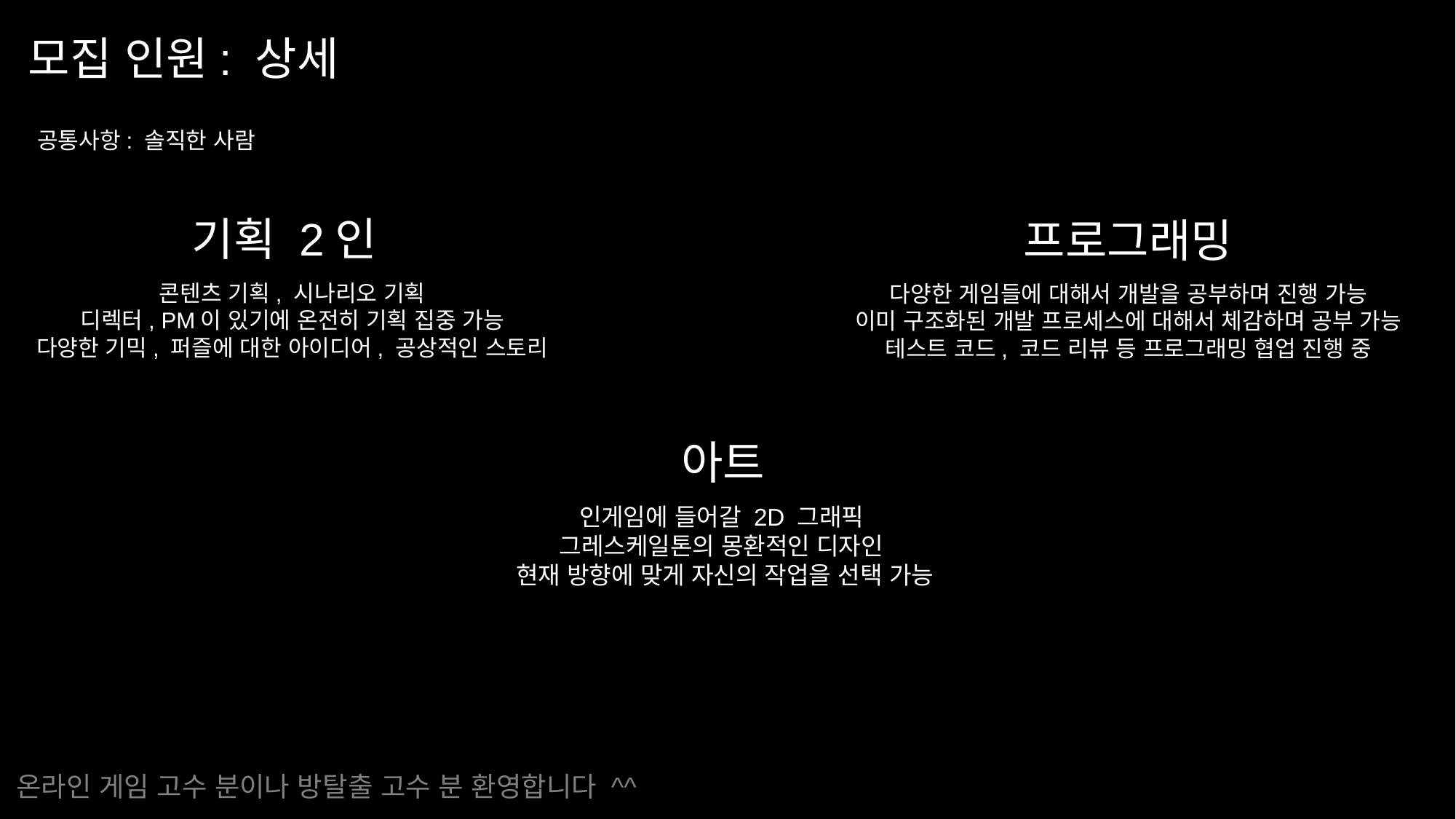

모집 인원: 상세
공통사항: 솔직한 사람
기획 2인
프로그래밍
콘텐츠 기획, 시나리오 기획
디렉터, PM이 있기에 온전히 기획 집중 가능
다양한 기믹, 퍼즐에 대한 아이디어, 공상적인 스토리
다양한 게임들에 대해서 개발을 공부하며 진행 가능
이미 구조화된 개발 프로세스에 대해서 체감하며 공부 가능
테스트 코드, 코드 리뷰 등 프로그래밍 협업 진행 중
아트
인게임에 들어갈 2D 그래픽
그레스케일톤의 몽환적인 디자인
현재 방향에 맞게 자신의 작업을 선택 가능

온라인 게임 고수 분이나 방탈출 고수 분 환영합니다 ^^